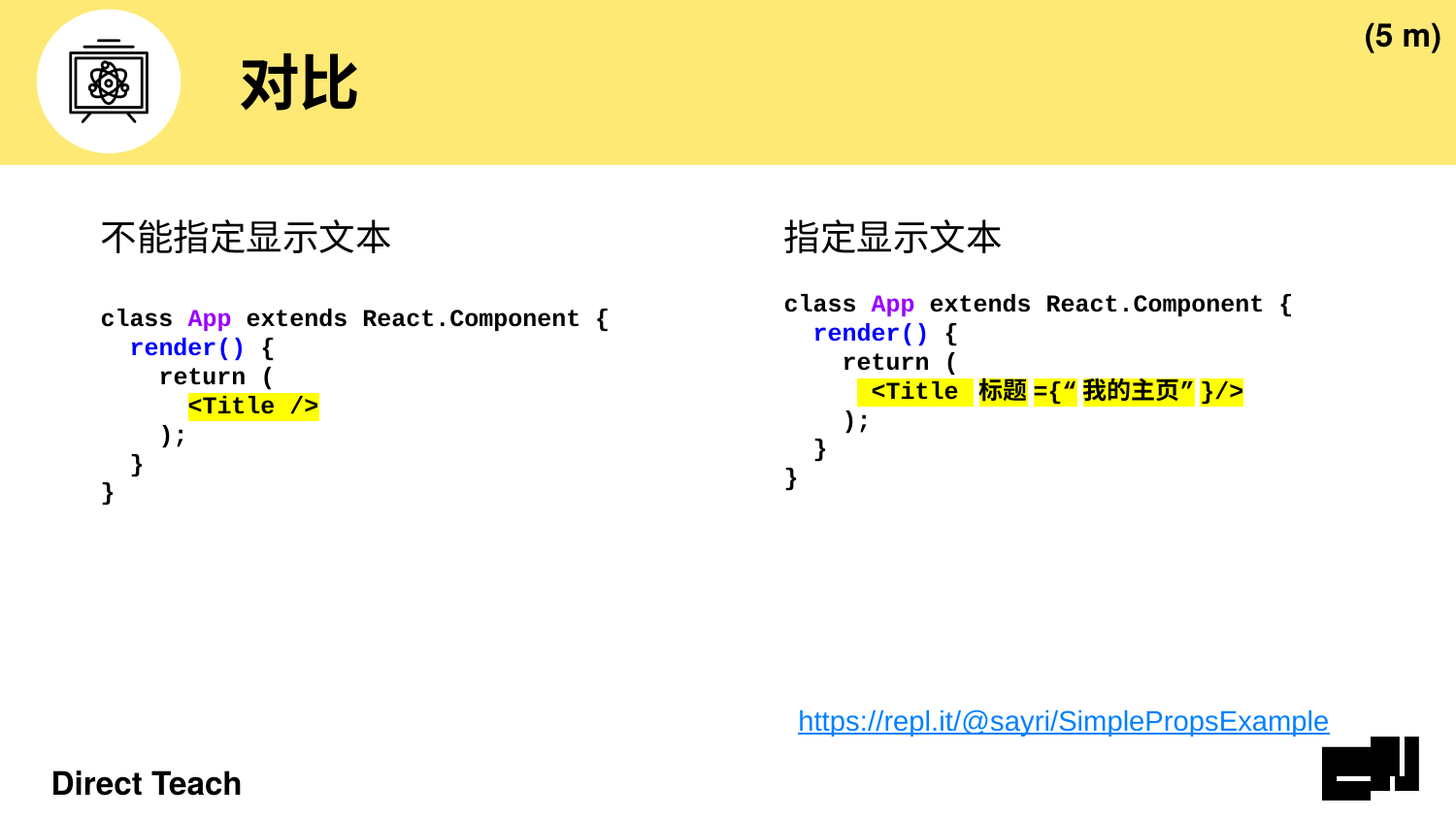

(5 m)
# 对比
不能指定显示文本

class App extends React.Component {
  render() {
    return (
      <Title />
    );
  }
}

指定显示文本

class App extends React.Component {
  render() {
    return (
 <Title 标题={“我的主页”}/>
    );
  }
}

https://repl.it/@sayri/SimplePropsExample